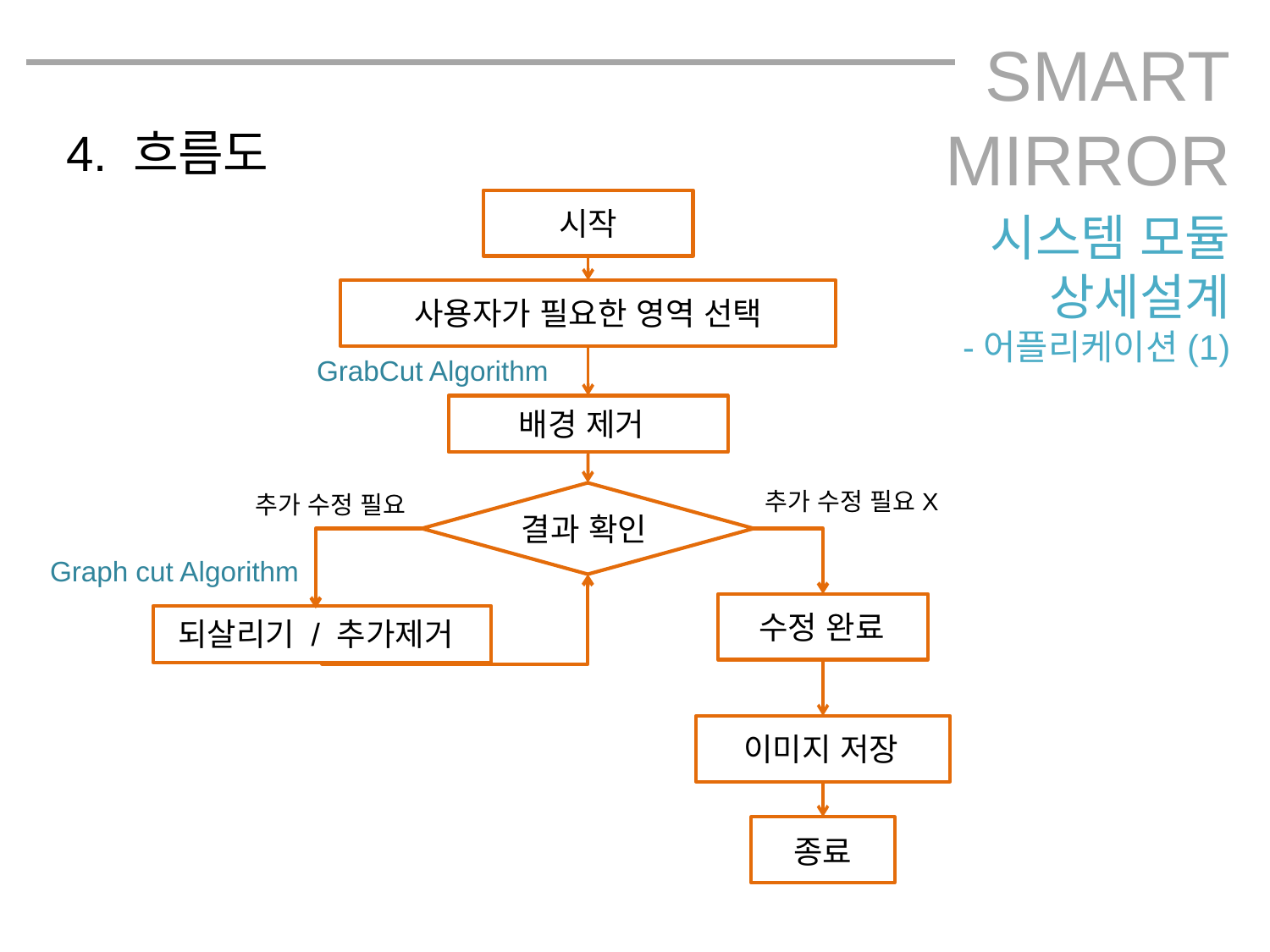

SMART
MIRROR
4. 흐름도

시작
시스템 모듈
상세설계
-어플리케이션(1)

사용자가 필요한 영역 선택
GrabCut Algorithm

배경 제거
추가 수정 필요X

추가 수정 필요
결과 확인
Graph cut Algorithm

수정 완료

되살리기 / 추가제거

이미지 저장

종료